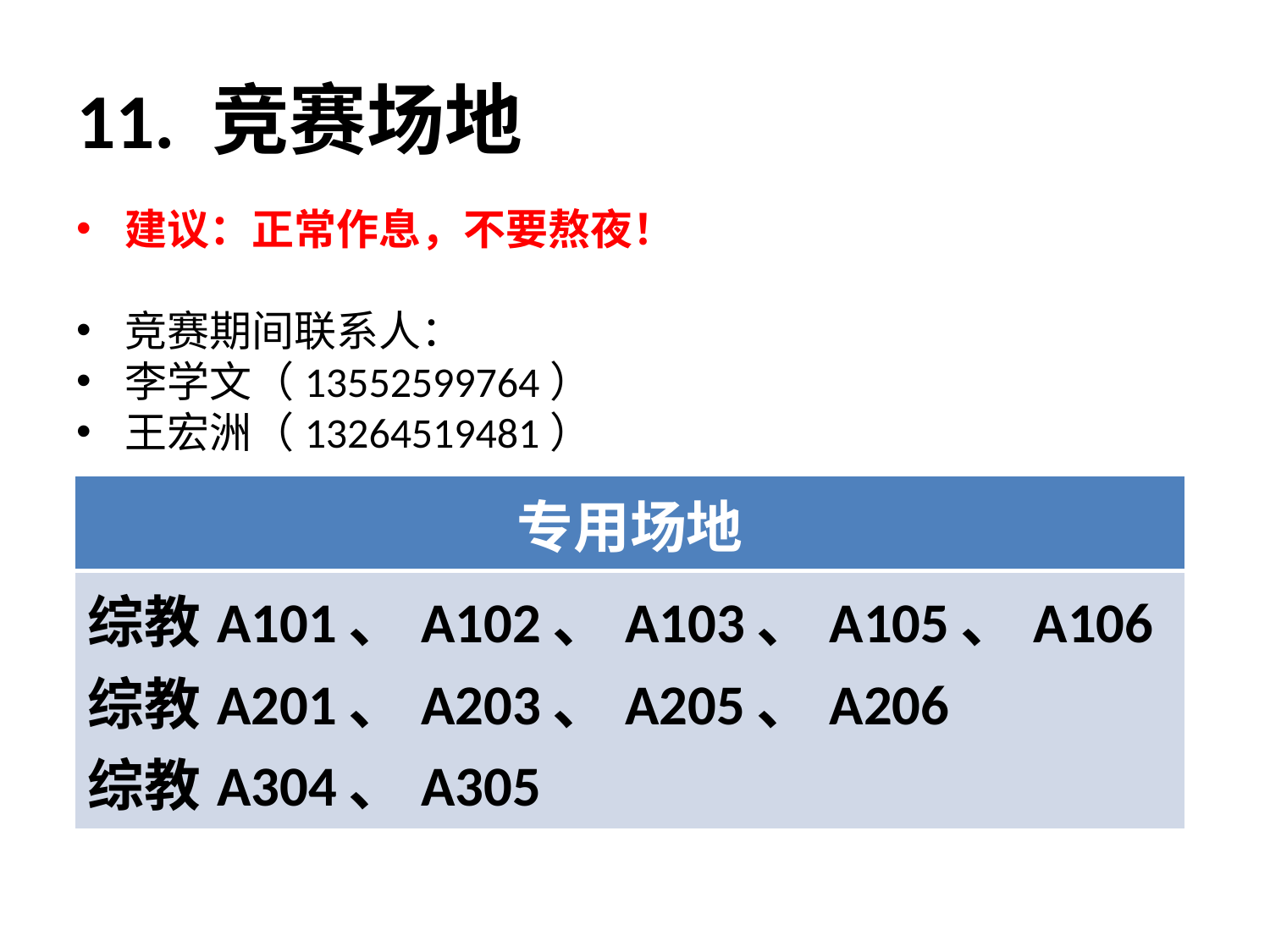

# 11. 竞赛场地
建议：正常作息，不要熬夜！

竞赛期间联系人：
李学文（13552599764）
王宏洲（13264519481）
| 专用场地 |
| --- |
| 综教A101、A102、A103、A105、A106 综教A201、A203、A205、A206 综教A304、A305 |